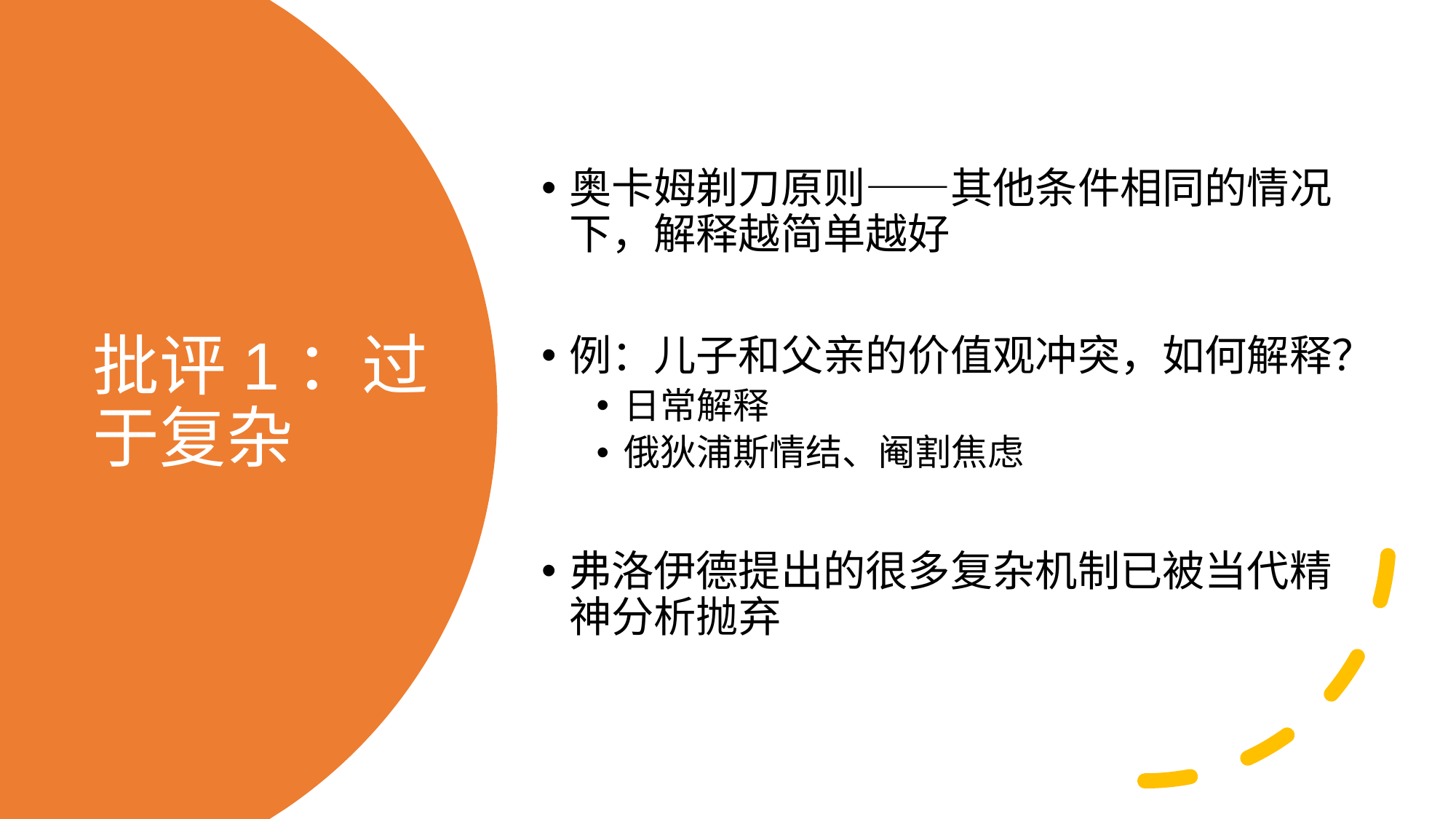

奥卡姆剃刀原则——其他条件相同的情况下，解释越简单越好

例：儿子和父亲的价值观冲突，如何解释？
日常解释
俄狄浦斯情结、阉割焦虑

弗洛伊德提出的很多复杂机制已被当代精神分析抛弃
# 批评1：过于复杂